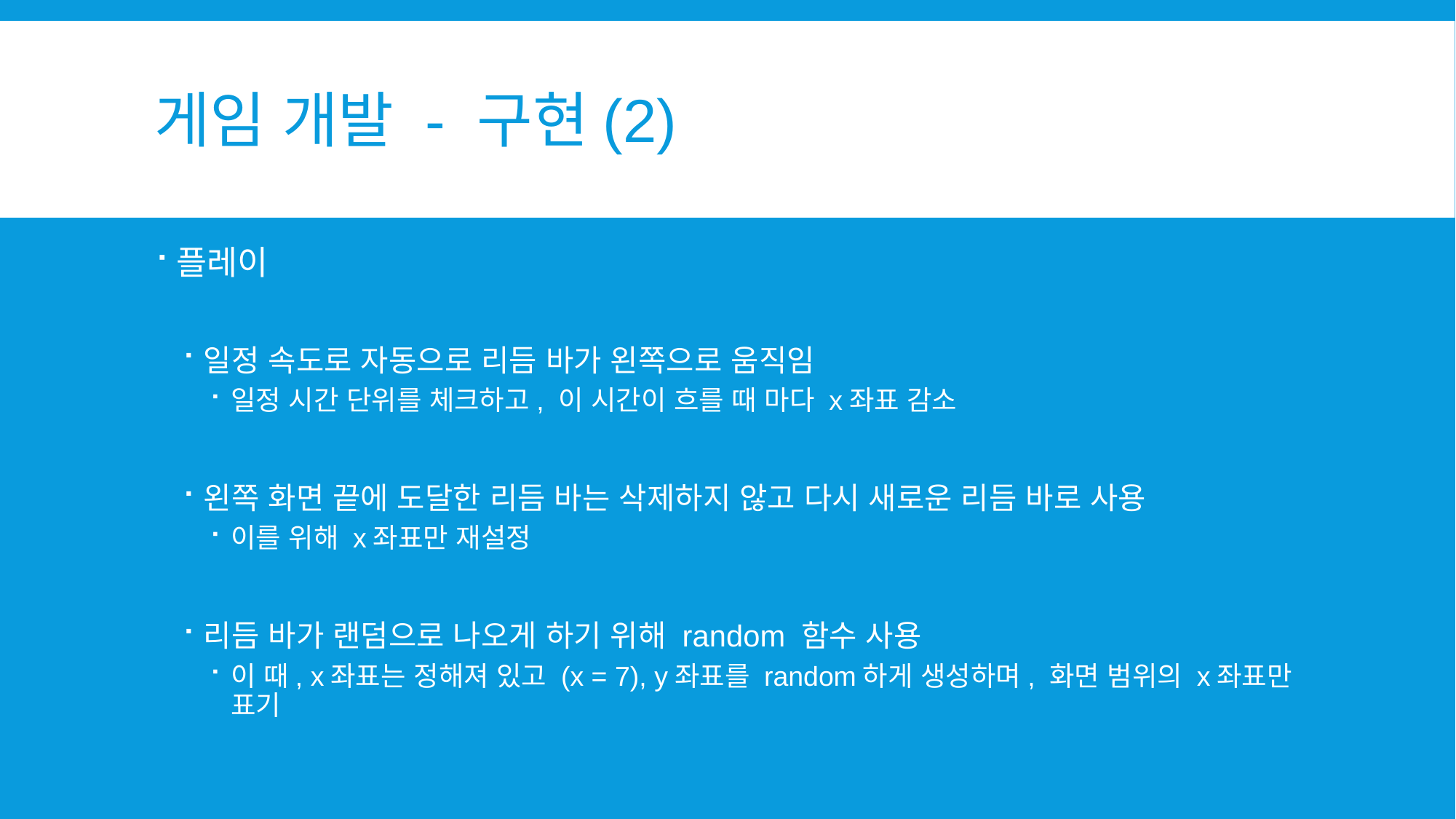

# 게임 개발 - 구현(2)
플레이

일정 속도로 자동으로 리듬 바가 왼쪽으로 움직임
일정 시간 단위를 체크하고, 이 시간이 흐를 때 마다 x좌표 감소

왼쪽 화면 끝에 도달한 리듬 바는 삭제하지 않고 다시 새로운 리듬 바로 사용
이를 위해 x좌표만 재설정

리듬 바가 랜덤으로 나오게 하기 위해 random 함수 사용
이 때, x좌표는 정해져 있고 (x = 7), y좌표를 random하게 생성하며, 화면 범위의 x좌표만 표기